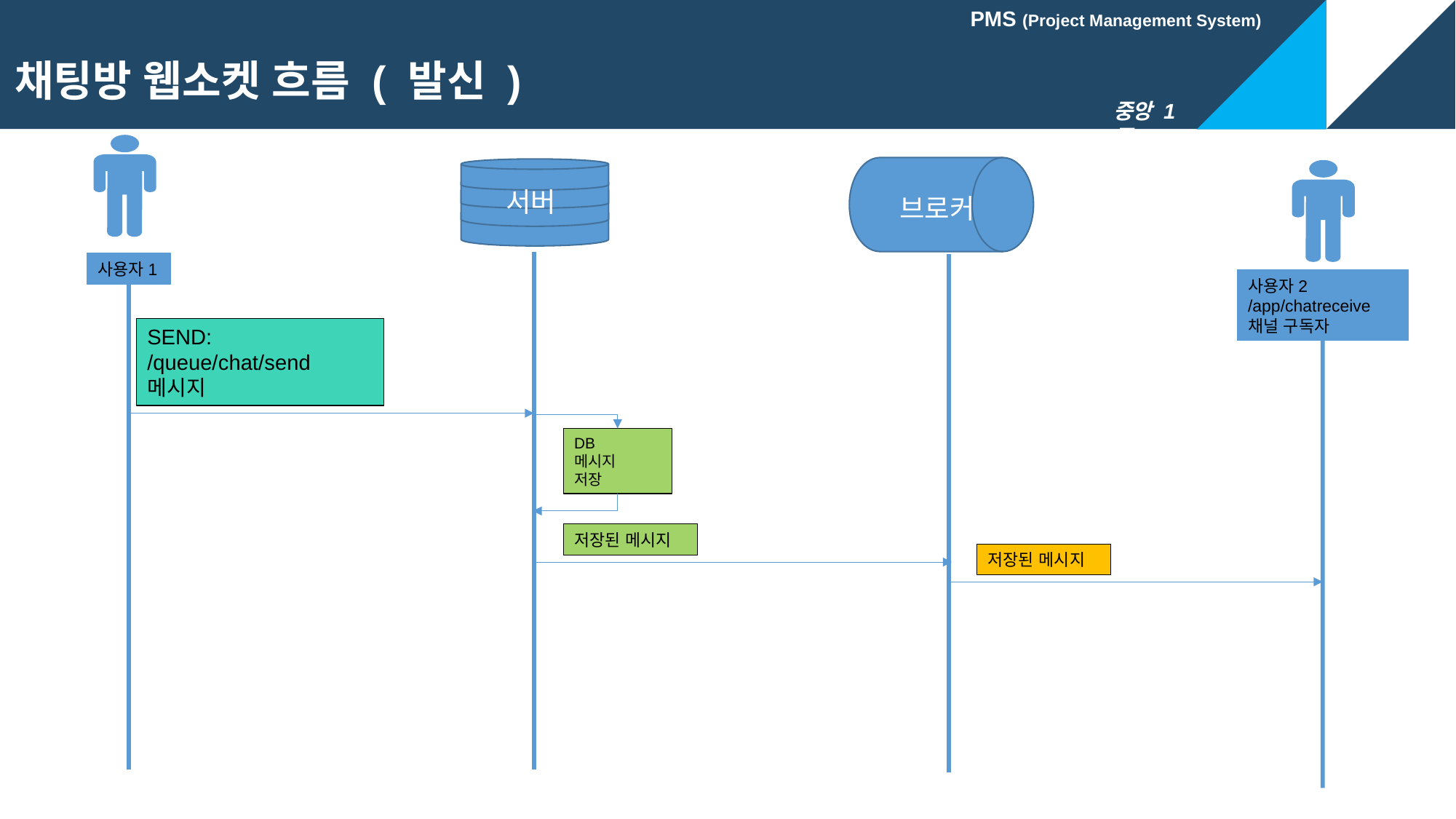

채팅방 웹소켓 흐름 ( 발신 )

서버

브로커

사용자1
사용자2
/app/chatreceive
채널 구독자
SEND:
/queue/chat/send
메시지
DB
메시지
저장
저장된 메시지
저장된 메시지